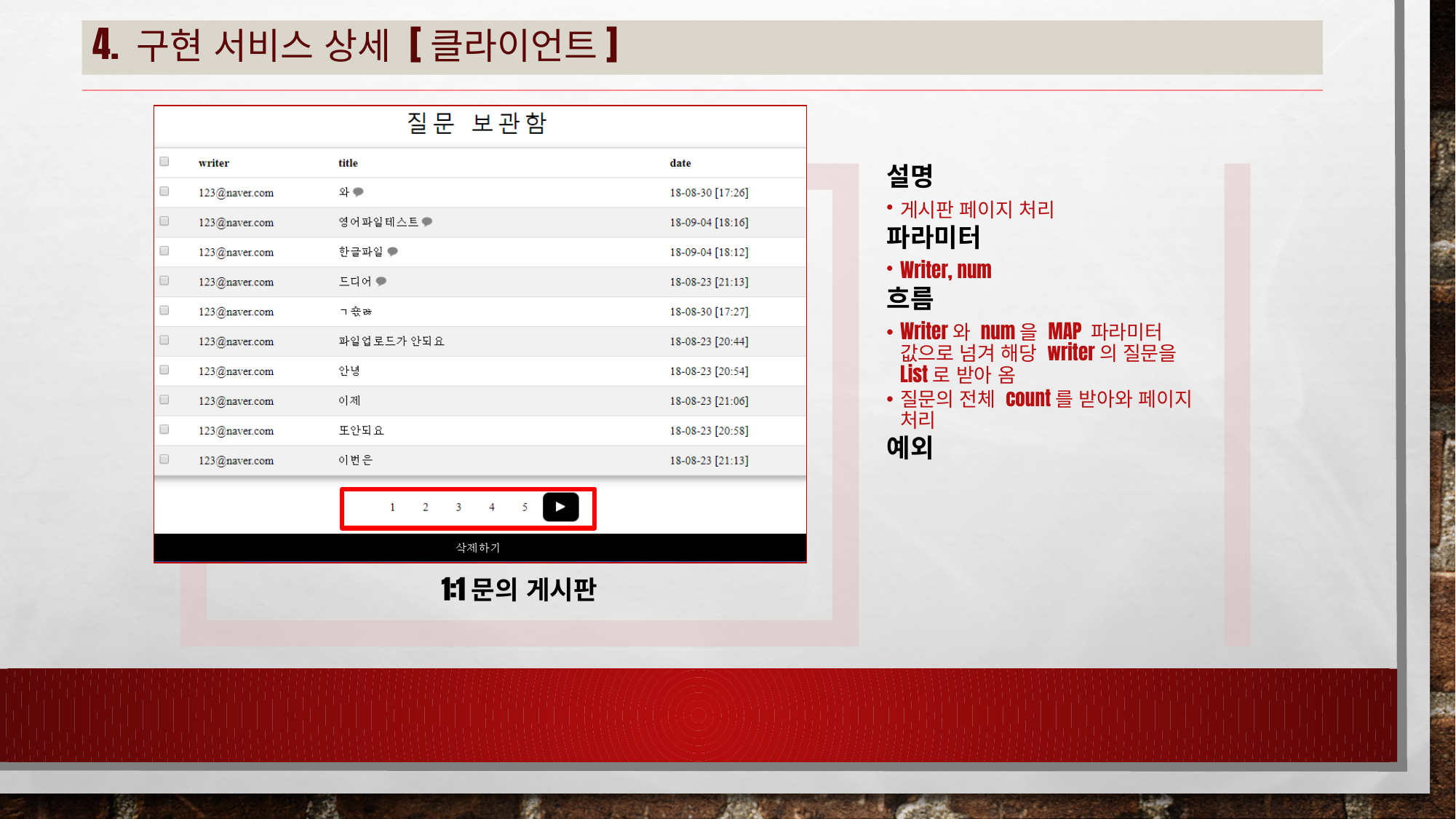

# 4. 구현 서비스 상세 [클라이언트]
1:1문의 게시판
설명
게시판 페이지 처리
파라미터
Writer, num
흐름
Writer와 num을 MAP 파라미터 값으로 넘겨 해당 writer의 질문을 List로 받아 옴
질문의 전체 count를 받아와 페이지 처리
예외